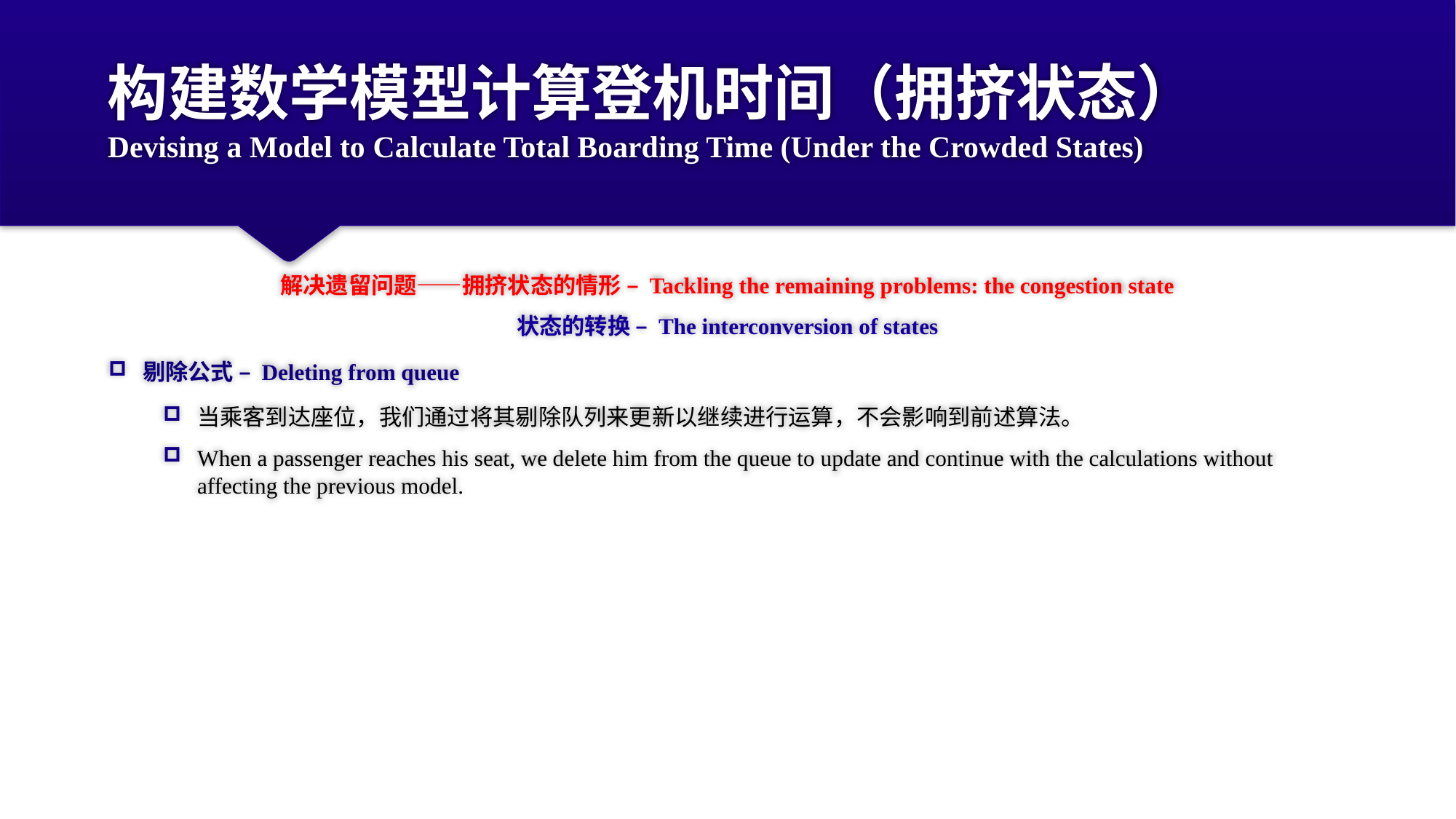

# 构建数学模型计算登机时间（拥挤状态） Devising a Model to Calculate Total Boarding Time (Under the Crowded States)
解决遗留问题——拥挤状态的情形 – Tackling the remaining problems: the congestion state
状态的转换 – The interconversion of states
剔除公式 – Deleting from queue
当乘客到达座位，我们通过将其剔除队列来更新以继续进行运算，不会影响到前述算法。
When a passenger reaches his seat, we delete him from the queue to update and continue with the calculations without affecting the previous model.